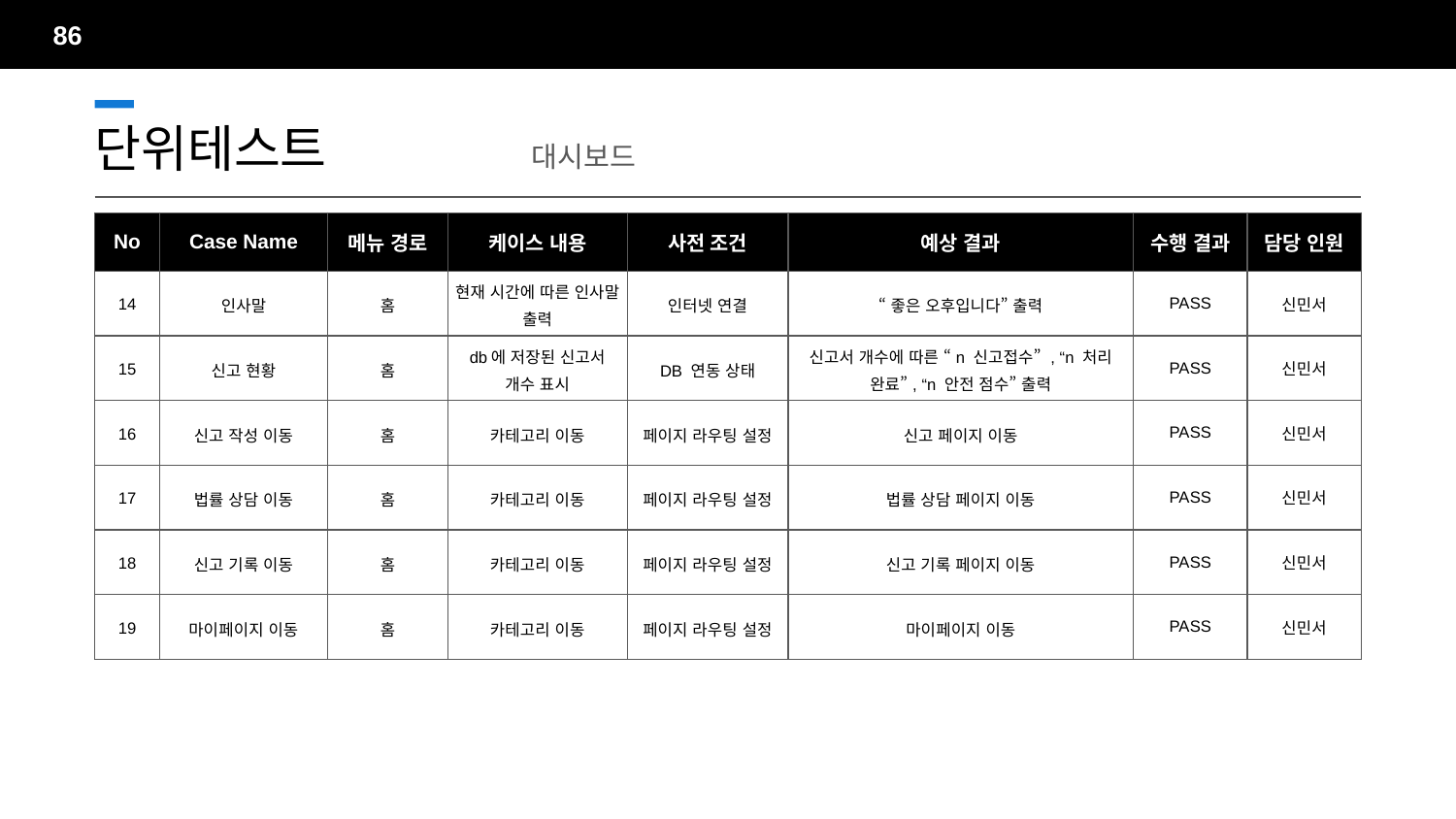

86

단위테스트		대시보드
| No | Case Name | 메뉴 경로 | 케이스 내용 | 사전 조건 | 예상 결과 | 수행 결과 | 담당 인원 |
| --- | --- | --- | --- | --- | --- | --- | --- |
| 14 | 인사말 | 홈 | 현재 시간에 따른 인사말 출력 | 인터넷 연결 | “좋은 오후입니다” 출력 | PASS | 신민서 |
| 15 | 신고 현황 | 홈 | db에 저장된 신고서 개수 표시 | DB 연동 상태 | 신고서 개수에 따른 “n 신고접수” , “n 처리 완료”, “n 안전 점수” 출력 | PASS | 신민서 |
| 16 | 신고 작성 이동 | 홈 | 카테고리 이동 | 페이지 라우팅 설정 | 신고 페이지 이동 | PASS | 신민서 |
| 17 | 법률 상담 이동 | 홈 | 카테고리 이동 | 페이지 라우팅 설정 | 법률 상담 페이지 이동 | PASS | 신민서 |
| 18 | 신고 기록 이동 | 홈 | 카테고리 이동 | 페이지 라우팅 설정 | 신고 기록 페이지 이동 | PASS | 신민서 |
| 19 | 마이페이지 이동 | 홈 | 카테고리 이동 | 페이지 라우팅 설정 | 마이페이지 이동 | PASS | 신민서 |